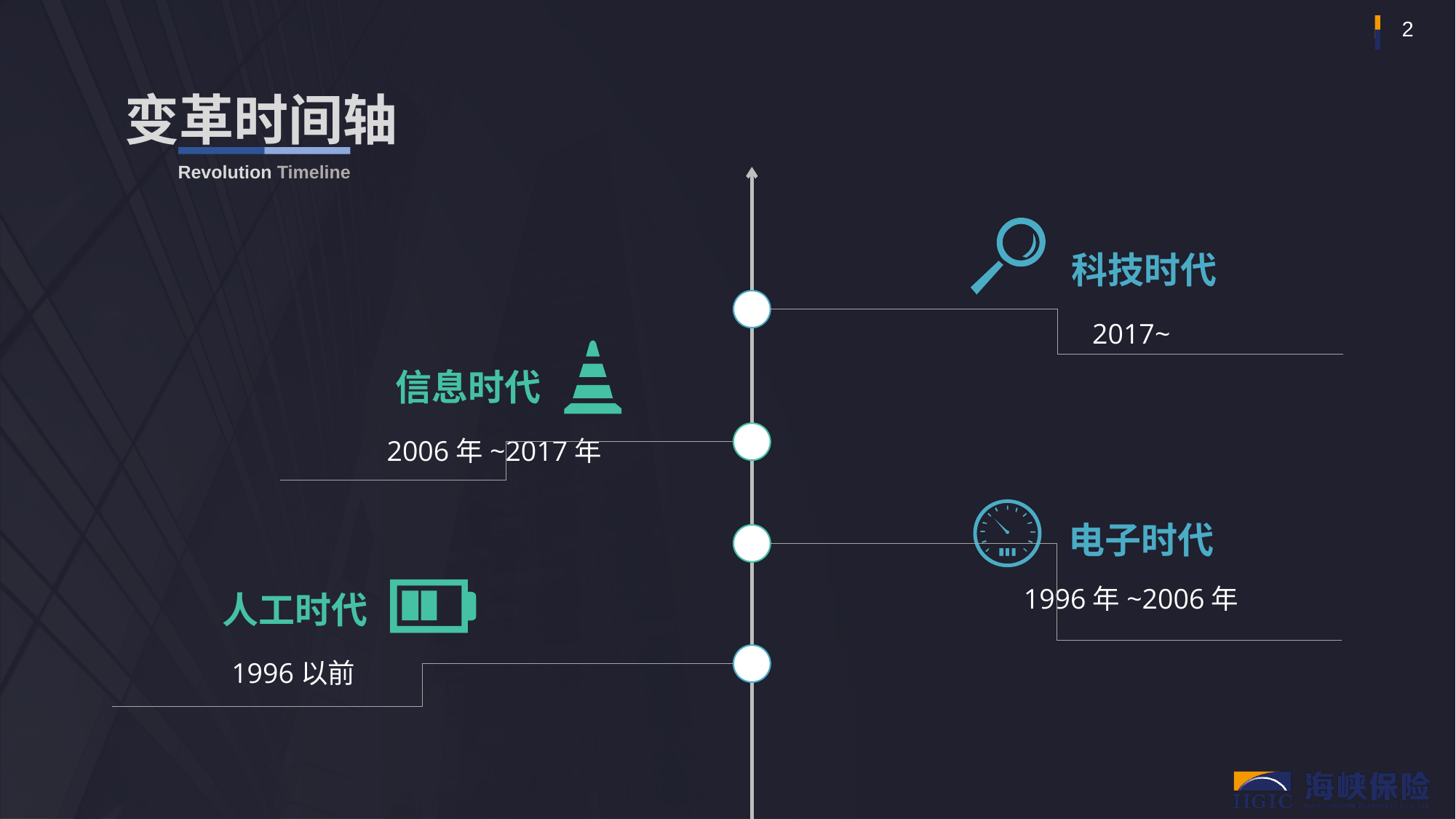

变革时间轴

Revolution Timeline

科技时代

                 2017~

信息时代

             2006年~2017年

电子时代

1996年~2006年

人工时代

1996以前